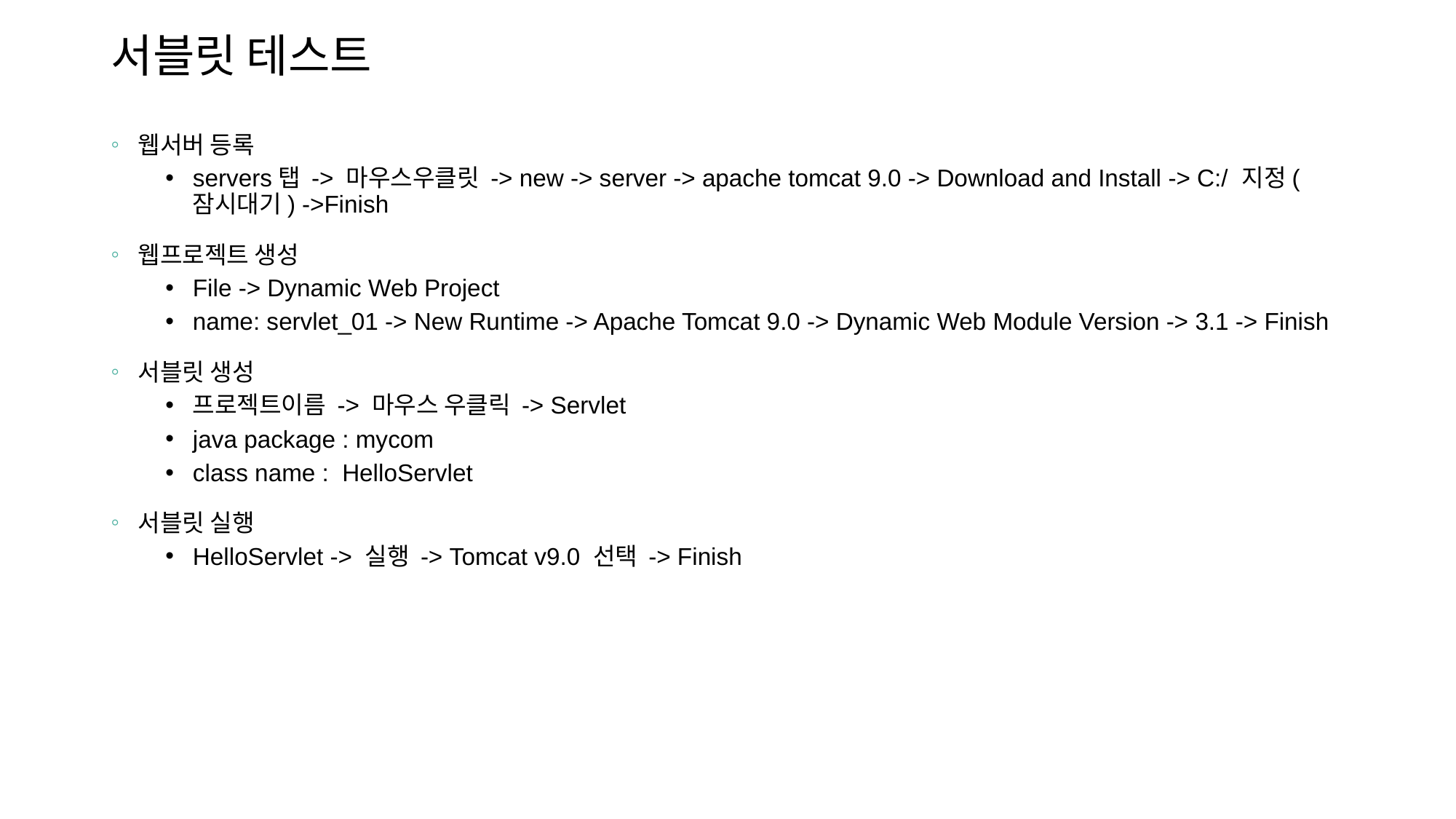

# 서블릿 테스트
웹서버 등록
servers탭 -> 마우스우클릿 -> new -> server -> apache tomcat 9.0 -> Download and Install -> C:/ 지정(잠시대기) ->Finish
웹프로젝트 생성
File -> Dynamic Web Project
name: servlet_01 -> New Runtime -> Apache Tomcat 9.0 -> Dynamic Web Module Version -> 3.1 -> Finish
서블릿 생성
프로젝트이름 -> 마우스 우클릭 -> Servlet
java package : mycom
class name :  HelloServlet
서블릿 실행
HelloServlet -> 실행 -> Tomcat v9.0 선택 -> Finish